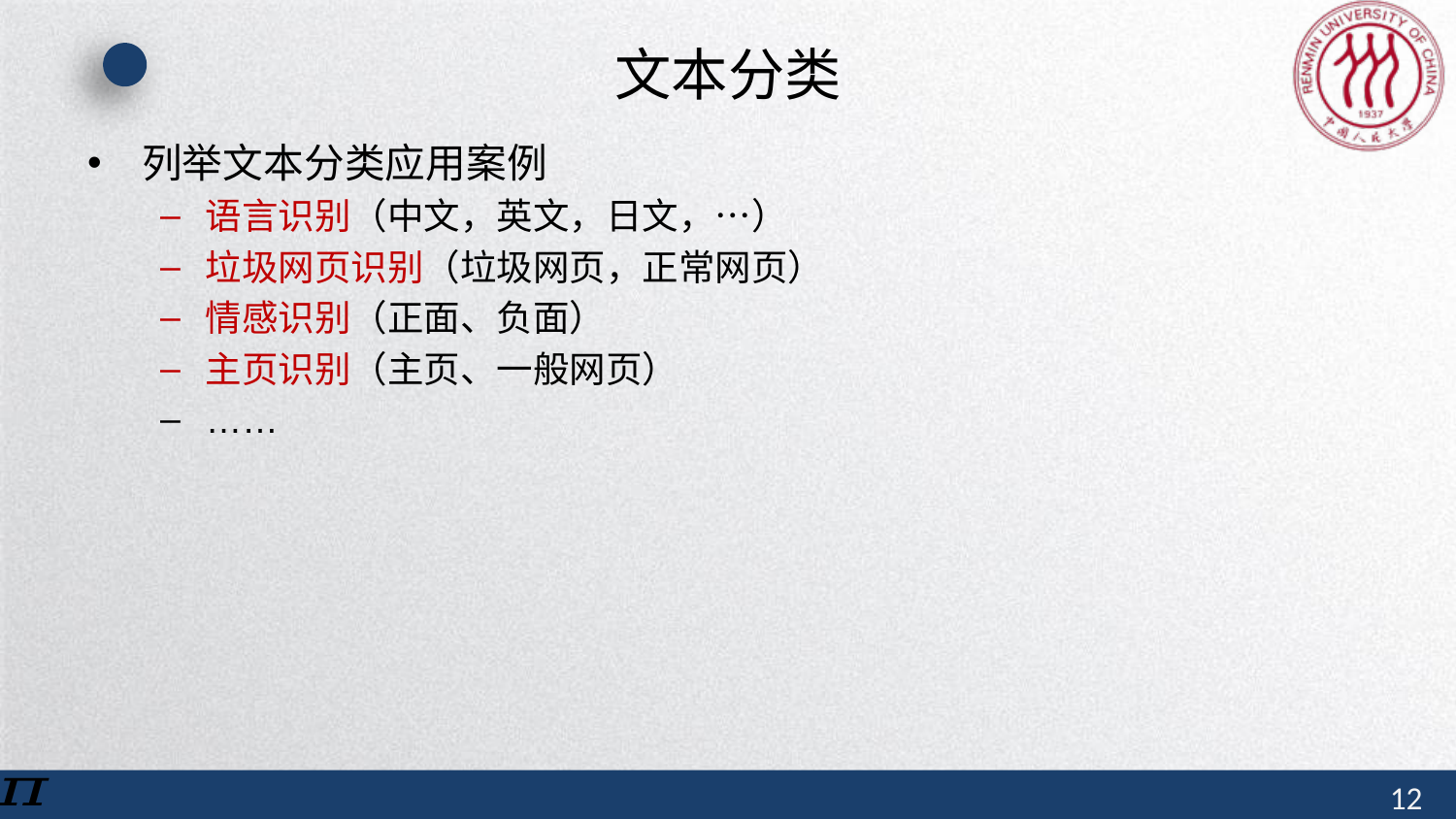

# 文本分类
列举文本分类应用案例
语言识别（中文，英文，日文，…）
垃圾网页识别（垃圾网页，正常网页）
情感识别（正面、负面）
主页识别（主页、一般网页）
……